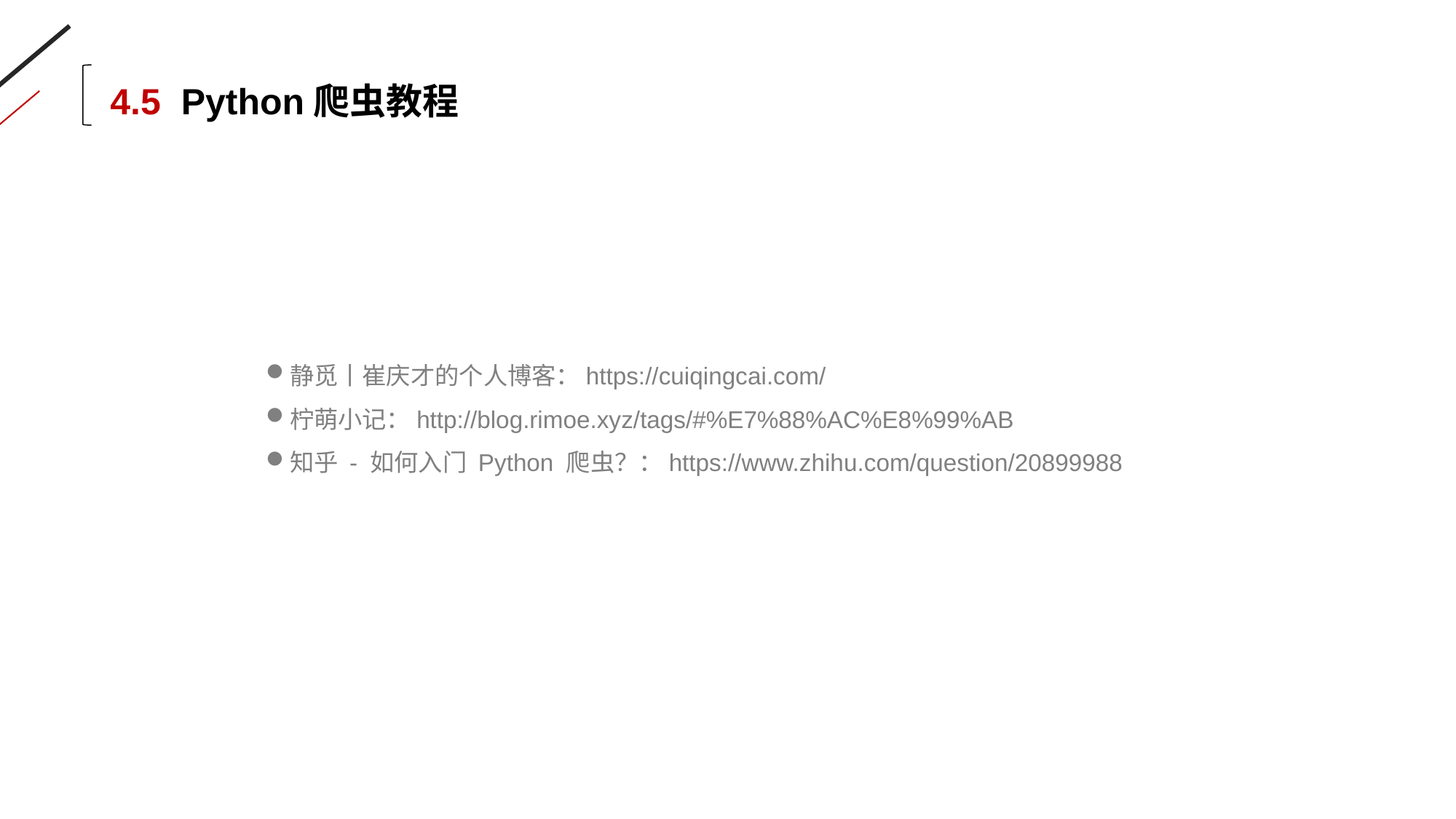

4.5  Python爬虫教程
静觅丨崔庆才的个人博客：https://cuiqingcai.com/
柠萌小记：http://blog.rimoe.xyz/tags/#%E7%88%AC%E8%99%AB
知乎 - 如何入门 Python 爬虫？：https://www.zhihu.com/question/20899988